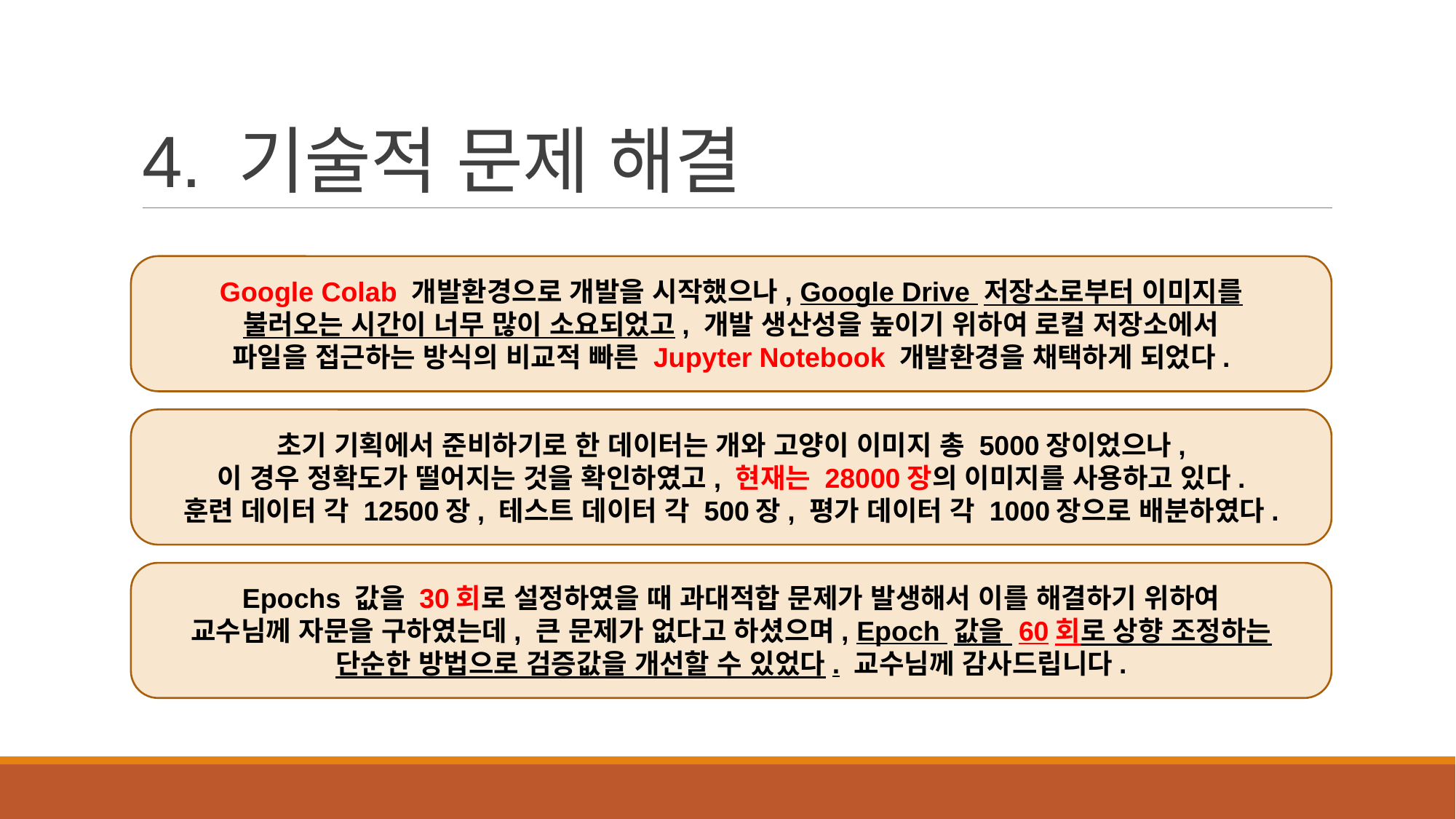

# 4. 기술적 문제 해결
Google Colab 개발환경으로 개발을 시작했으나, Google Drive 저장소로부터 이미지를
불러오는 시간이 너무 많이 소요되었고, 개발 생산성을 높이기 위하여 로컬 저장소에서
파일을 접근하는 방식의 비교적 빠른 Jupyter Notebook 개발환경을 채택하게 되었다.
초기 기획에서 준비하기로 한 데이터는 개와 고양이 이미지 총 5000장이었으나,
이 경우 정확도가 떨어지는 것을 확인하였고, 현재는 28000장의 이미지를 사용하고 있다.
훈련 데이터 각 12500장, 테스트 데이터 각 500장, 평가 데이터 각 1000장으로 배분하였다.
Epochs 값을 30회로 설정하였을 때 과대적합 문제가 발생해서 이를 해결하기 위하여
교수님께 자문을 구하였는데, 큰 문제가 없다고 하셨으며, Epoch 값을 60회로 상향 조정하는
단순한 방법으로 검증값을 개선할 수 있었다. 교수님께 감사드립니다.